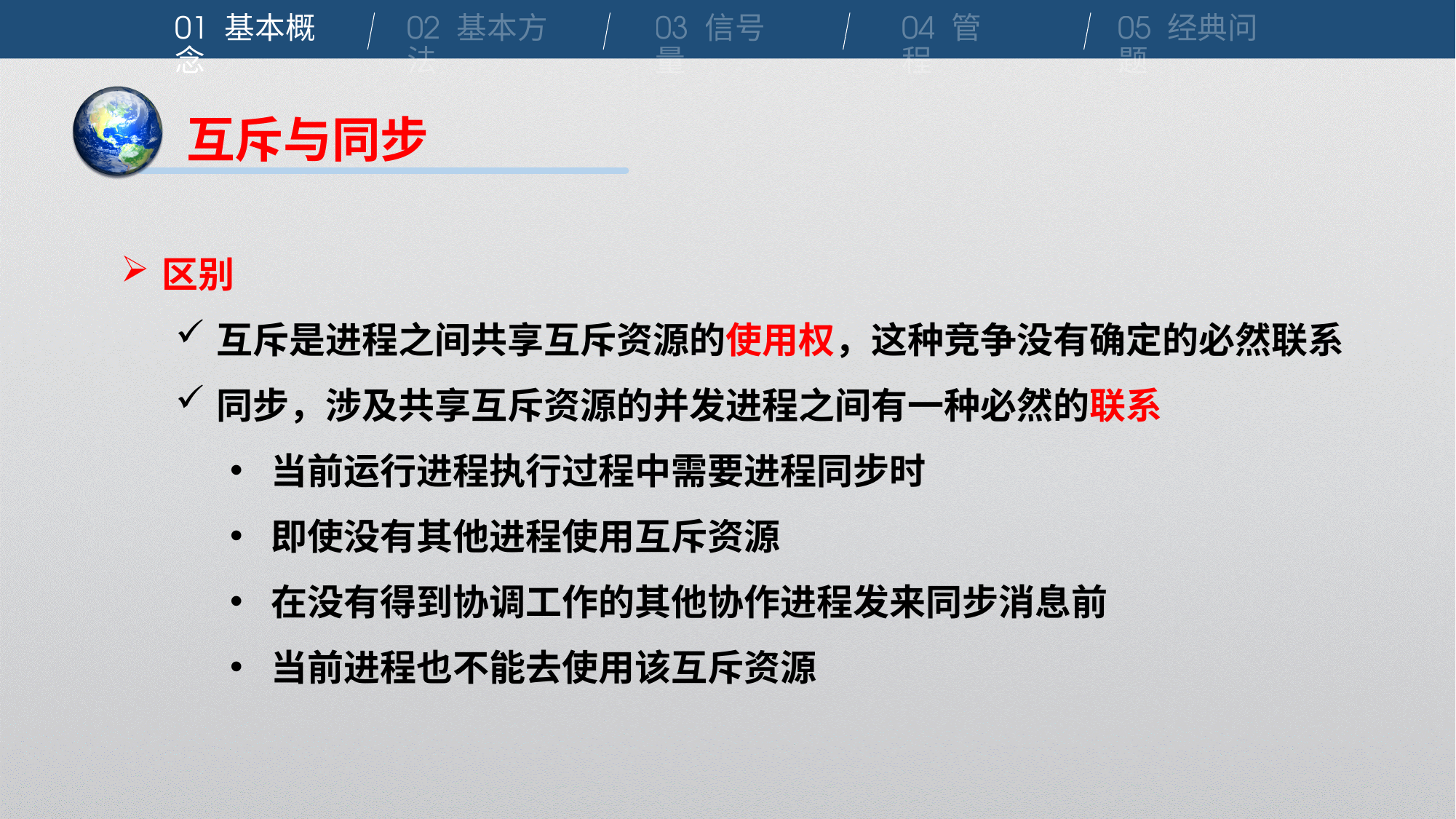

01 基本概念
02 基本方法
03 信号量
04 管程
05 经典问题
互斥与同步
区别
互斥是进程之间共享互斥资源的使用权，这种竞争没有确定的必然联系
同步，涉及共享互斥资源的并发进程之间有一种必然的联系
当前运行进程执行过程中需要进程同步时
即使没有其他进程使用互斥资源
在没有得到协调工作的其他协作进程发来同步消息前
当前进程也不能去使用该互斥资源